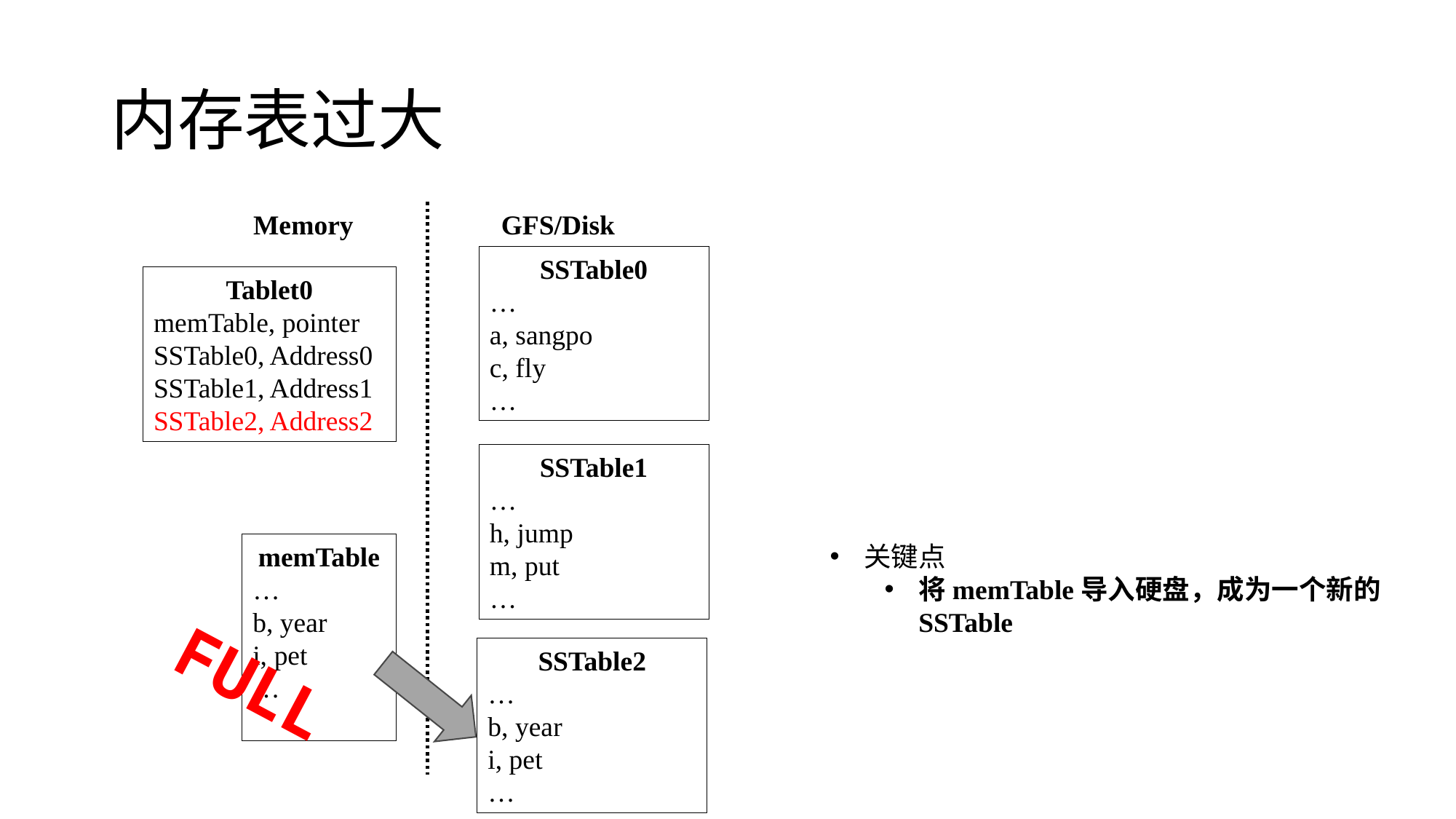

# 内存表过大
Memory
GFS/Disk
SSTable0
…
a, sangpo
c, fly
…
Tablet0
memTable, pointer
SSTable0, Address0
SSTable1, Address1
SSTable2, Address2
SSTable1
…
h, jump
m, put
…
memTable
…
b, year
i, pet
…

关键点
将memTable导入硬盘，成为一个新的SSTable
FULL
SSTable2
…
b, year
i, pet
…